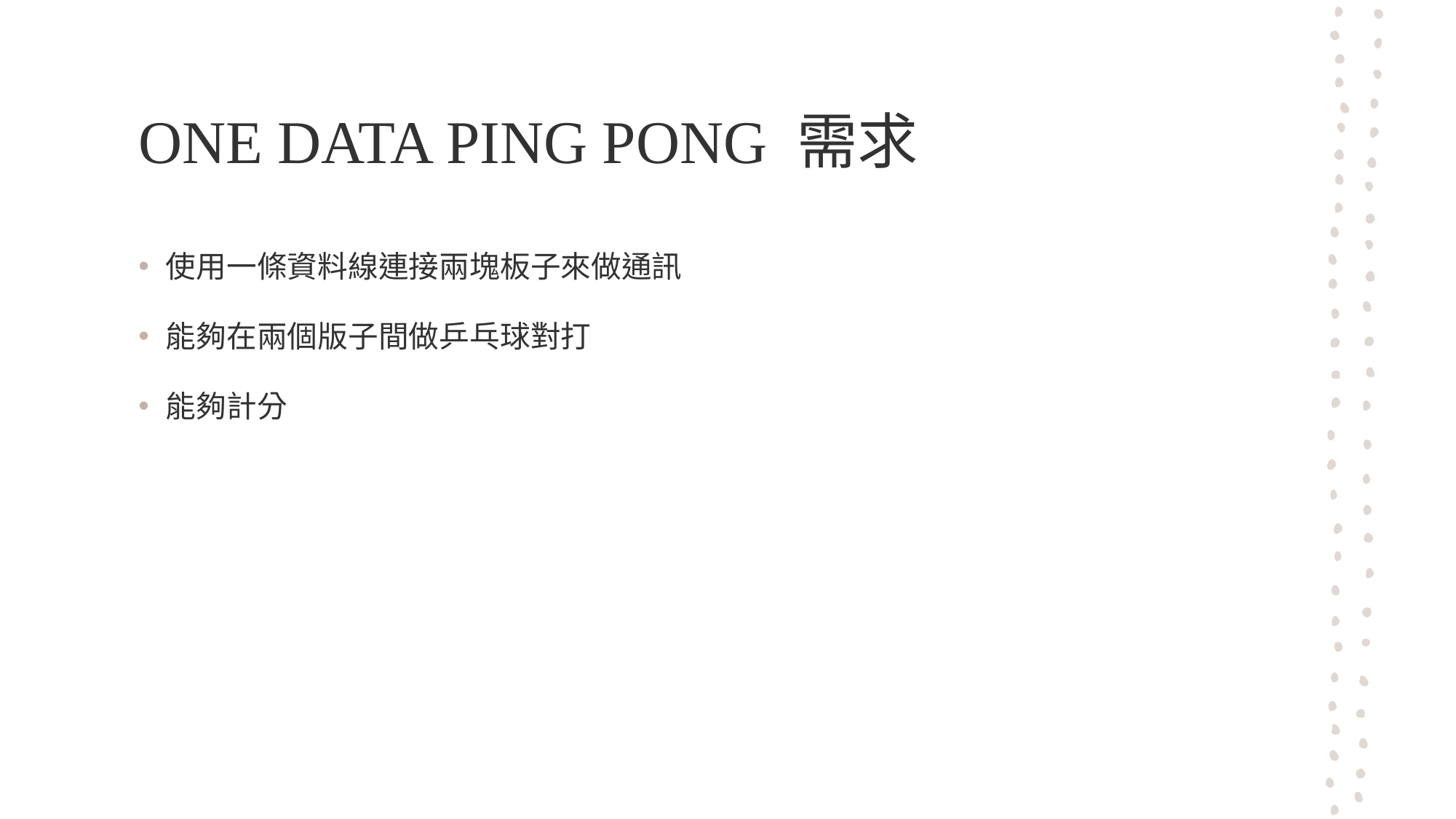

# ONE DATA PING PONG 需求
使用一條資料線連接兩塊板子來做通訊
能夠在兩個版子間做乒乓球對打
能夠計分